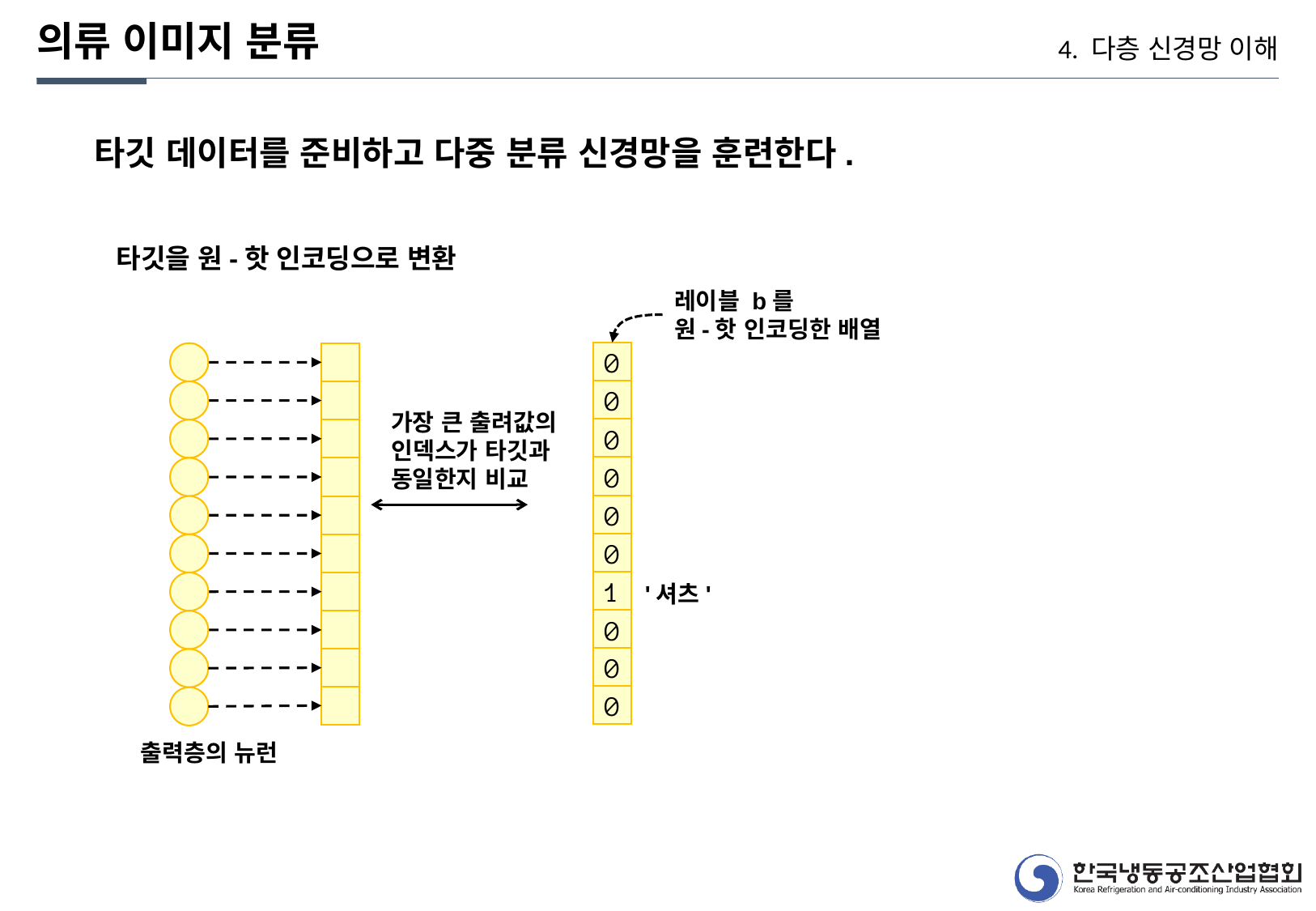

의류 이미지 분류
4. 다층 신경망 이해
타깃 데이터를 준비하고 다중 분류 신경망을 훈련한다.
타깃을 원-핫 인코딩으로 변환
레이블 b를
원-핫 인코딩한 배열
0

0

가장 큰 출려값의
인덱스가 타깃과
동일한지 비교
0

0

0

0

1

'셔츠'
0

0

0

출력층의 뉴런